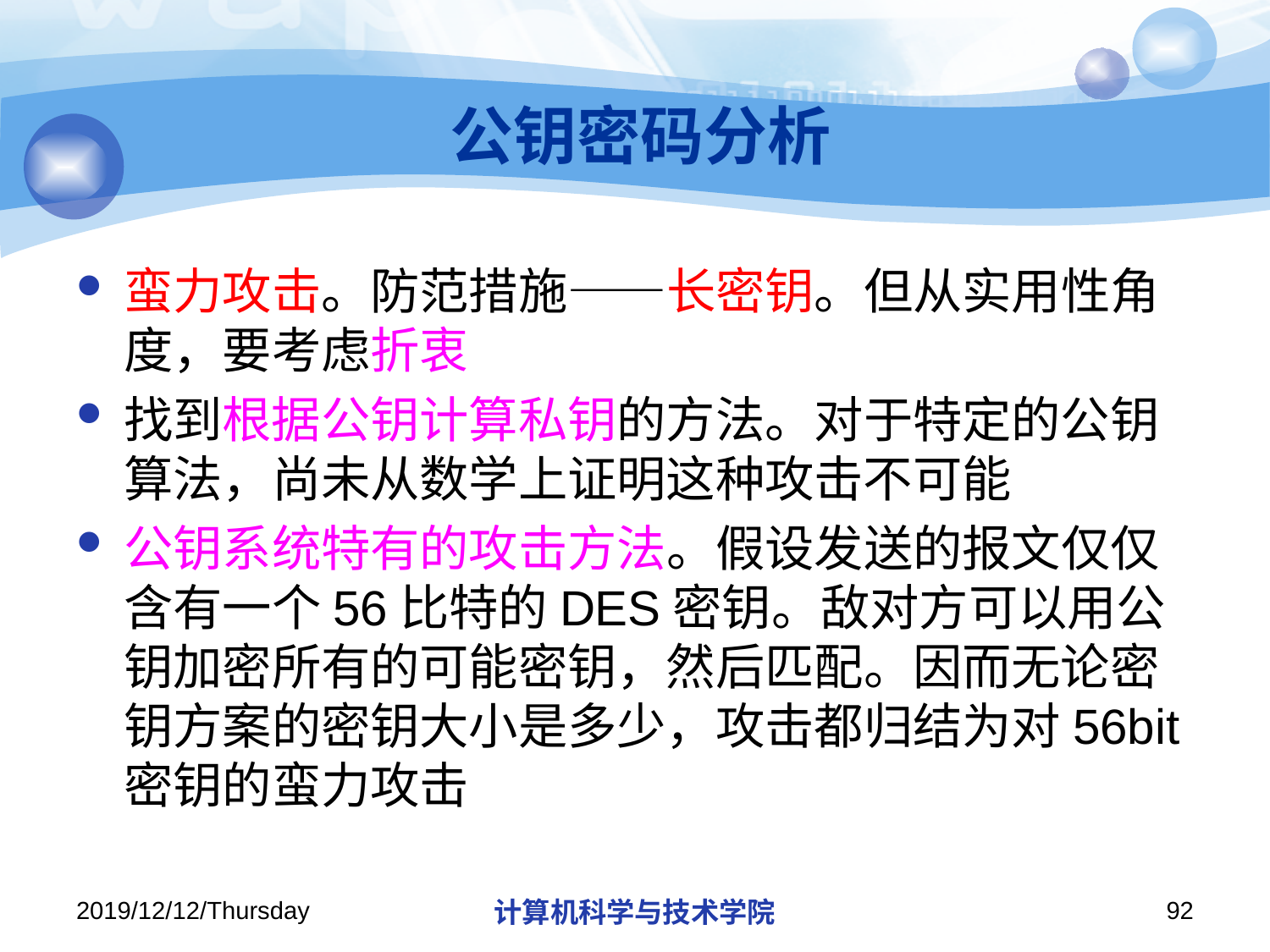

# 公钥密码分析
蛮力攻击。防范措施——长密钥。但从实用性角度，要考虑折衷
找到根据公钥计算私钥的方法。对于特定的公钥算法，尚未从数学上证明这种攻击不可能
公钥系统特有的攻击方法。假设发送的报文仅仅含有一个56比特的DES密钥。敌对方可以用公钥加密所有的可能密钥，然后匹配。因而无论密钥方案的密钥大小是多少，攻击都归结为对56bit密钥的蛮力攻击
2019/12/12/Thursday
计算机科学与技术学院
92